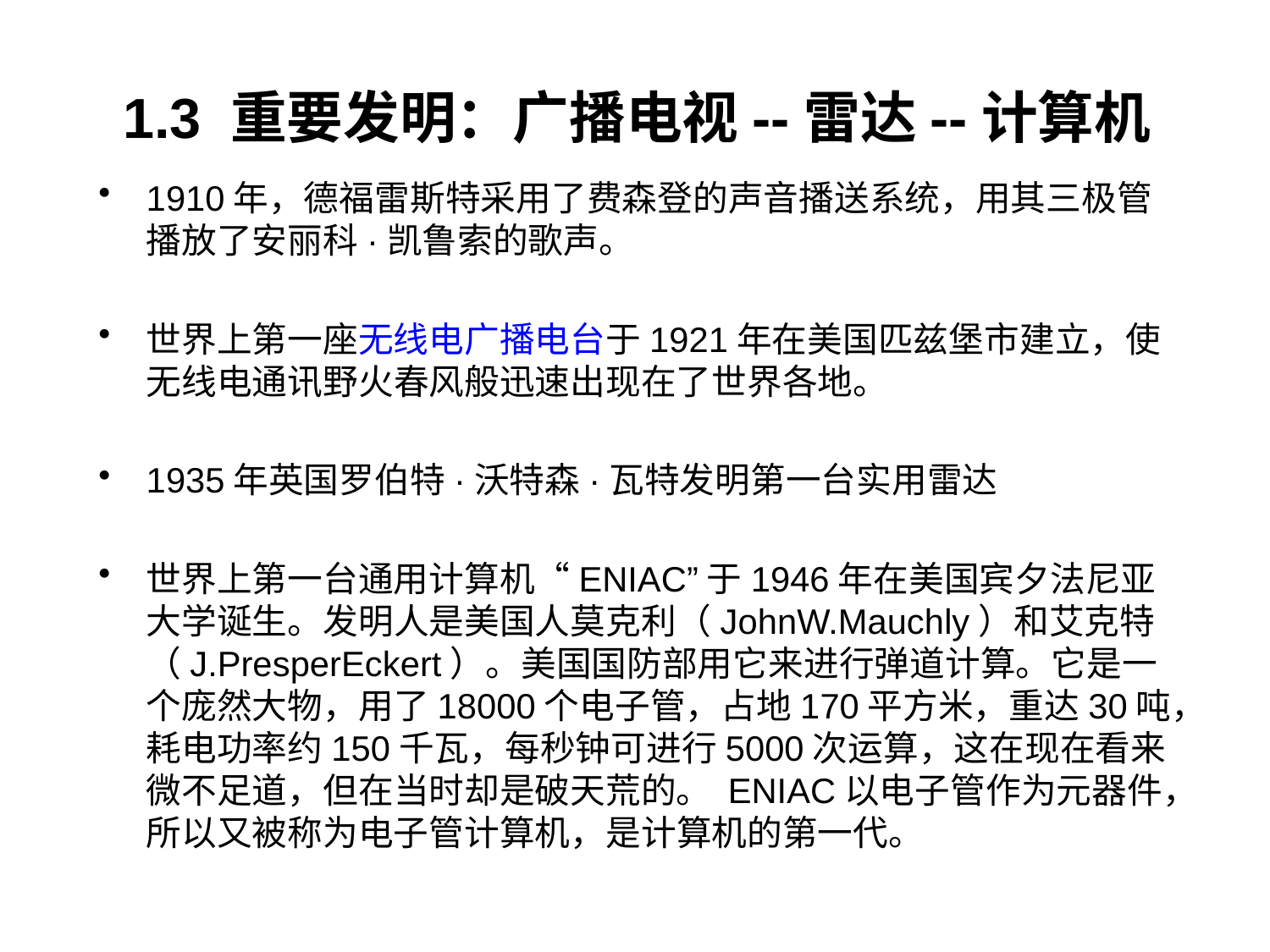

1.3 重要发明：广播电视--雷达--计算机
1910年，德福雷斯特采用了费森登的声音播送系统，用其三极管播放了安丽科·凯鲁索的歌声。

世界上第一座无线电广播电台于1921年在美国匹兹堡市建立，使无线电通讯野火春风般迅速出现在了世界各地。

1935年英国罗伯特·沃特森·瓦特发明第一台实用雷达

世界上第一台通用计算机“ENIAC”于1946年在美国宾夕法尼亚大学诞生。发明人是美国人莫克利（JohnW.Mauchly）和艾克特（J.PresperEckert）。美国国防部用它来进行弹道计算。它是一个庞然大物，用了18000个电子管，占地170平方米，重达30吨，耗电功率约150千瓦，每秒钟可进行5000次运算，这在现在看来微不足道，但在当时却是破天荒的。 ENIAC以电子管作为元器件，所以又被称为电子管计算机，是计算机的第一代。